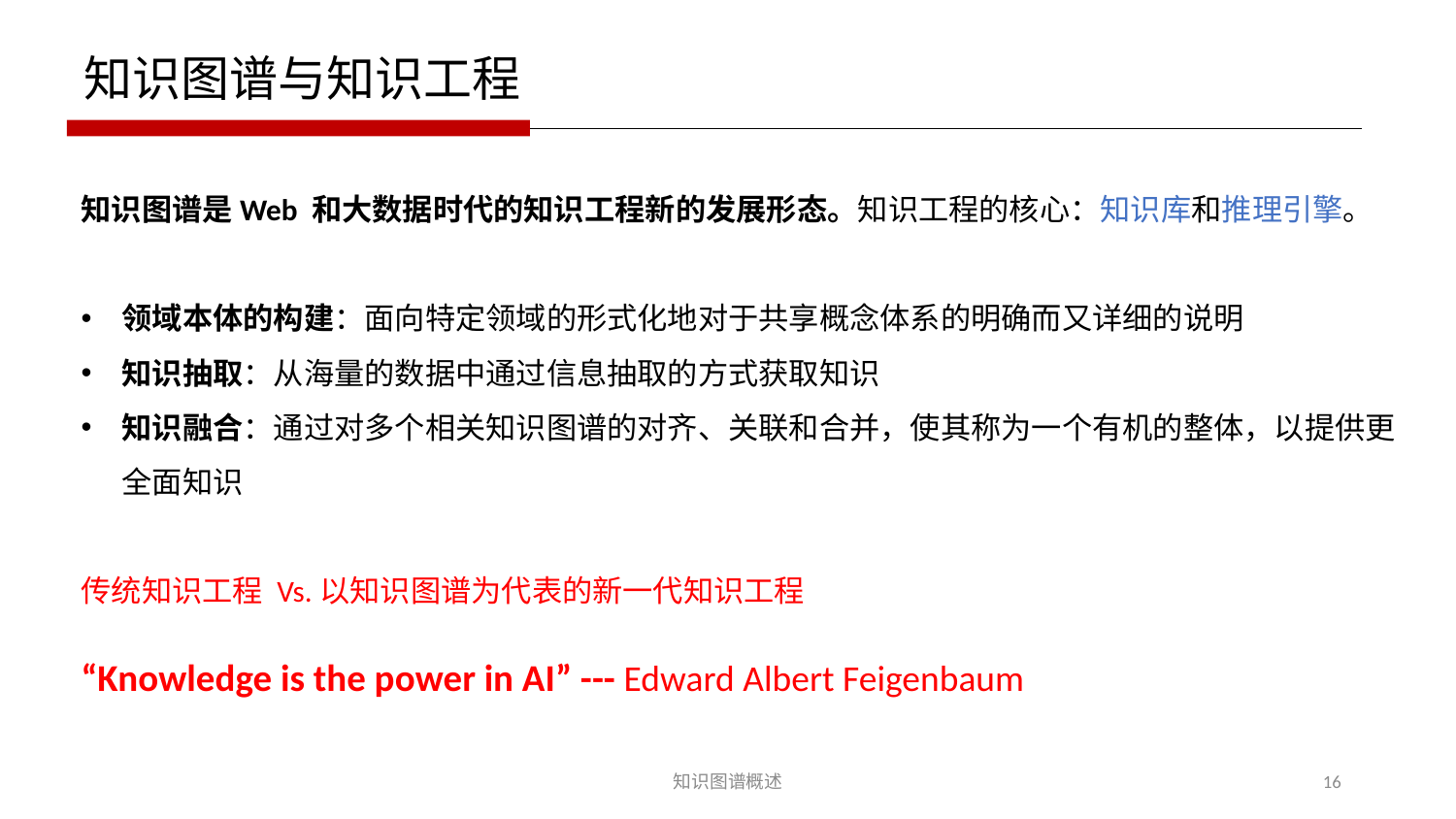

知识图谱与知识工程

知识图谱是Web 和大数据时代的知识工程新的发展形态。知识工程的核心：知识库和推理引擎。

领域本体的构建：面向特定领域的形式化地对于共享概念体系的明确而又详细的说明
知识抽取：从海量的数据中通过信息抽取的方式获取知识
知识融合：通过对多个相关知识图谱的对齐、关联和合并，使其称为一个有机的整体，以提供更全面知识

传统知识工程 Vs.以知识图谱为代表的新一代知识工程

“Knowledge is the power in AI” --- Edward Albert Feigenbaum
知识图谱概述
16